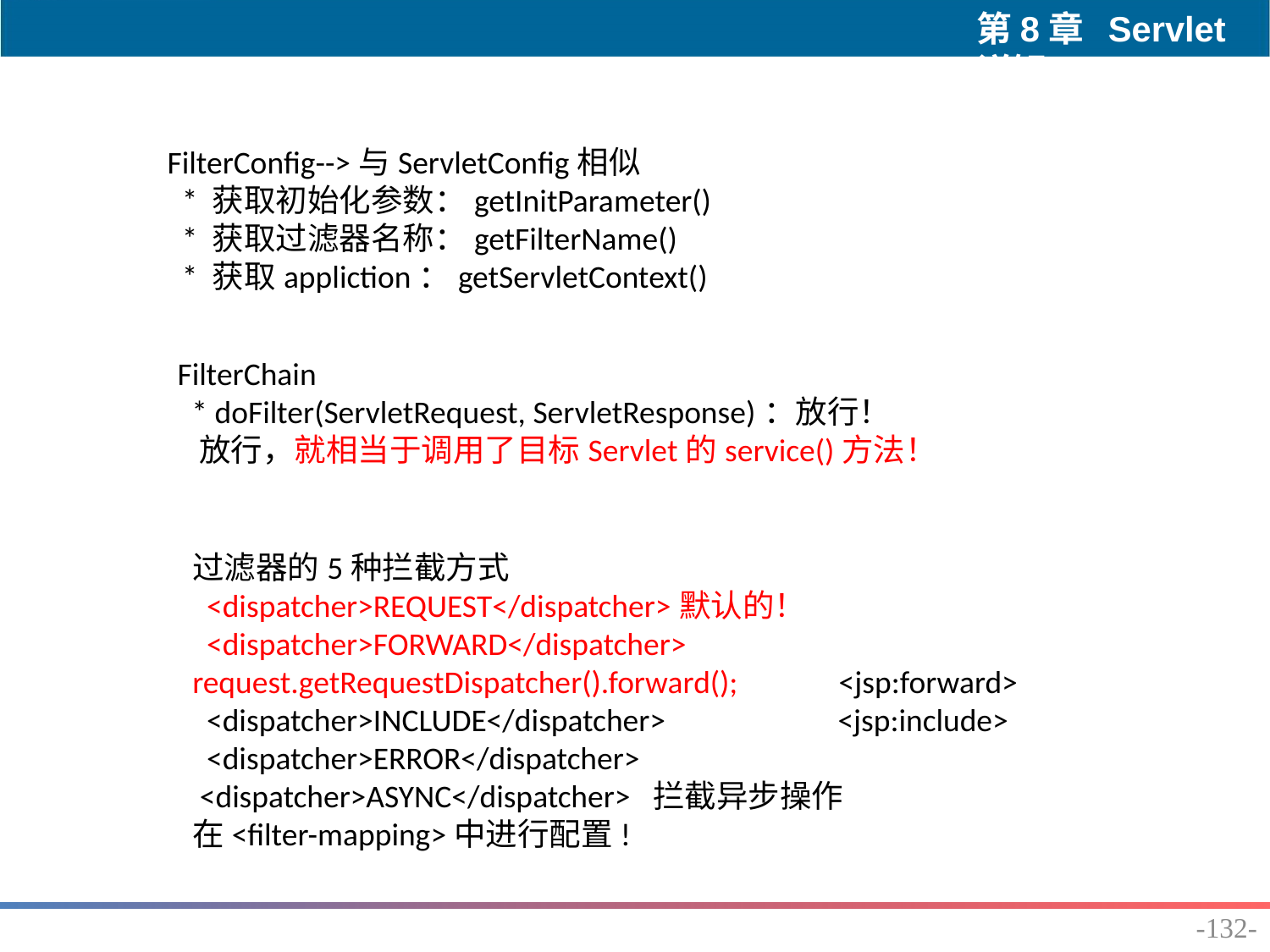

FilterConfig-->与ServletConfig相似
  * 获取初始化参数：getInitParameter()
  * 获取过滤器名称：getFilterName()
  * 获取appliction：getServletContext()
FilterChain
  * doFilter(ServletRequest, ServletResponse)：放行！
  放行，就相当于调用了目标Servlet的service()方法！
过滤器的5种拦截方式
  <dispatcher>REQUEST</dispatcher>默认的！
  <dispatcher>FORWARD</dispatcher>                           request.getRequestDispatcher().forward();              <jsp:forward>
  <dispatcher>INCLUDE</dispatcher>                        <jsp:include>
  <dispatcher>ERROR</dispatcher>
 <dispatcher>ASYNC</dispatcher>  拦截异步操作
在<filter-mapping>中进行配置!
-132-